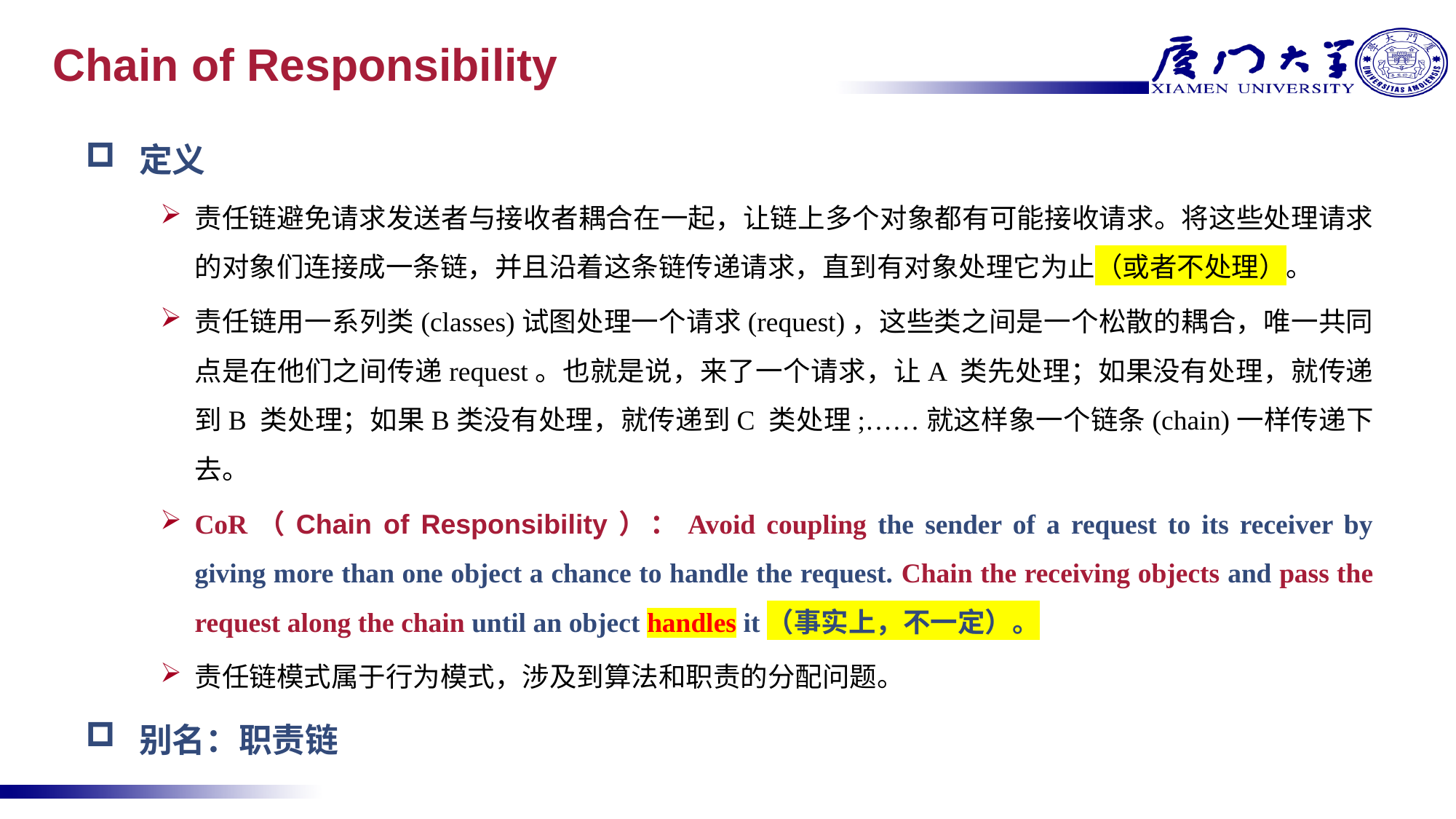

# Chain of Responsibility
定义
责任链避免请求发送者与接收者耦合在一起，让链上多个对象都有可能接收请求。将这些处理请求的对象们连接成一条链，并且沿着这条链传递请求，直到有对象处理它为止（或者不处理）。
责任链用一系列类(classes)试图处理一个请求(request)，这些类之间是一个松散的耦合，唯一共同点是在他们之间传递request。也就是说，来了一个请求，让A 类先处理；如果没有处理，就传递到B 类处理；如果B类没有处理，就传递到C 类处理;……就这样象一个链条(chain)一样传递下去。
CoR（Chain of Responsibility）：Avoid coupling the sender of a request to its receiver by giving more than one object a chance to handle the request. Chain the receiving objects and pass the request along the chain until an object handles it（事实上，不一定）。
责任链模式属于行为模式，涉及到算法和职责的分配问题。
别名：职责链